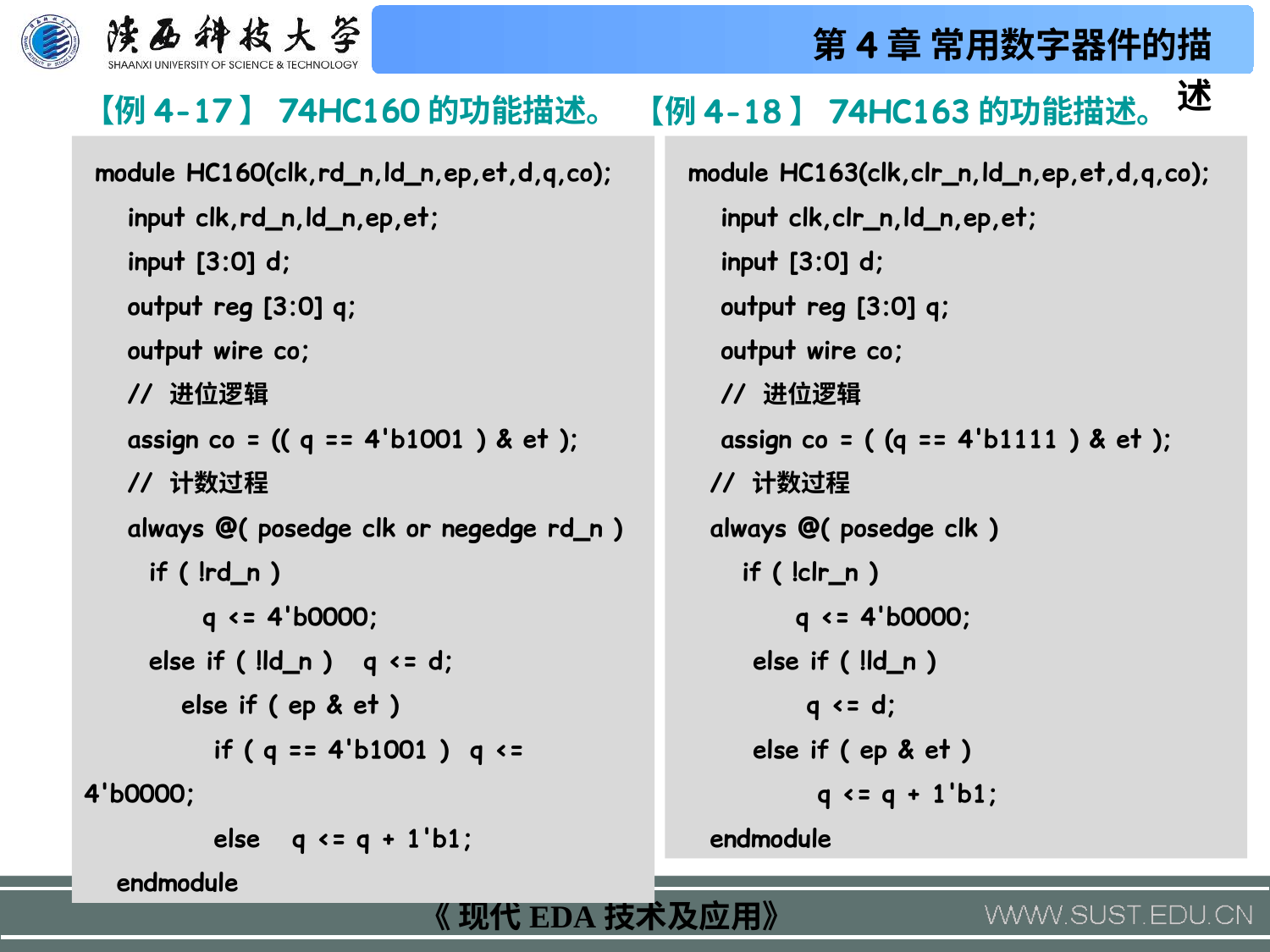

【例4-17】74HC160的功能描述。
【例4-18】74HC163的功能描述。
 module HC160(clk,rd_n,ld_n,ep,et,d,q,co);
    input clk,rd_n,ld_n,ep,et;
    input [3:0] d;
    output reg [3:0] q;
    output wire co;
    // 进位逻辑
    assign co = (( q == 4'b1001 ) & et );
    // 计数过程
    always @( posedge clk or negedge rd_n )
      if ( !rd_n )
           q <= 4'b0000;
      else if ( !ld_n )   q <= d;
         else if ( ep & et )
            if ( q == 4'b1001 )  q <= 4'b0000;
            else   q <= q + 1'b1;
   endmodule
 module HC163(clk,clr_n,ld_n,ep,et,d,q,co);
    input clk,clr_n,ld_n,ep,et;
    input [3:0] d;
    output reg [3:0] q;
    output wire co;
    // 进位逻辑
    assign co = ( (q == 4'b1111 ) & et );
   // 计数过程
   always @( posedge clk )
      if ( !clr_n )
           q <= 4'b0000;
       else if ( !ld_n )
            q <= d;
       else if ( ep & et )
             q <= q + 1'b1;
   endmodule